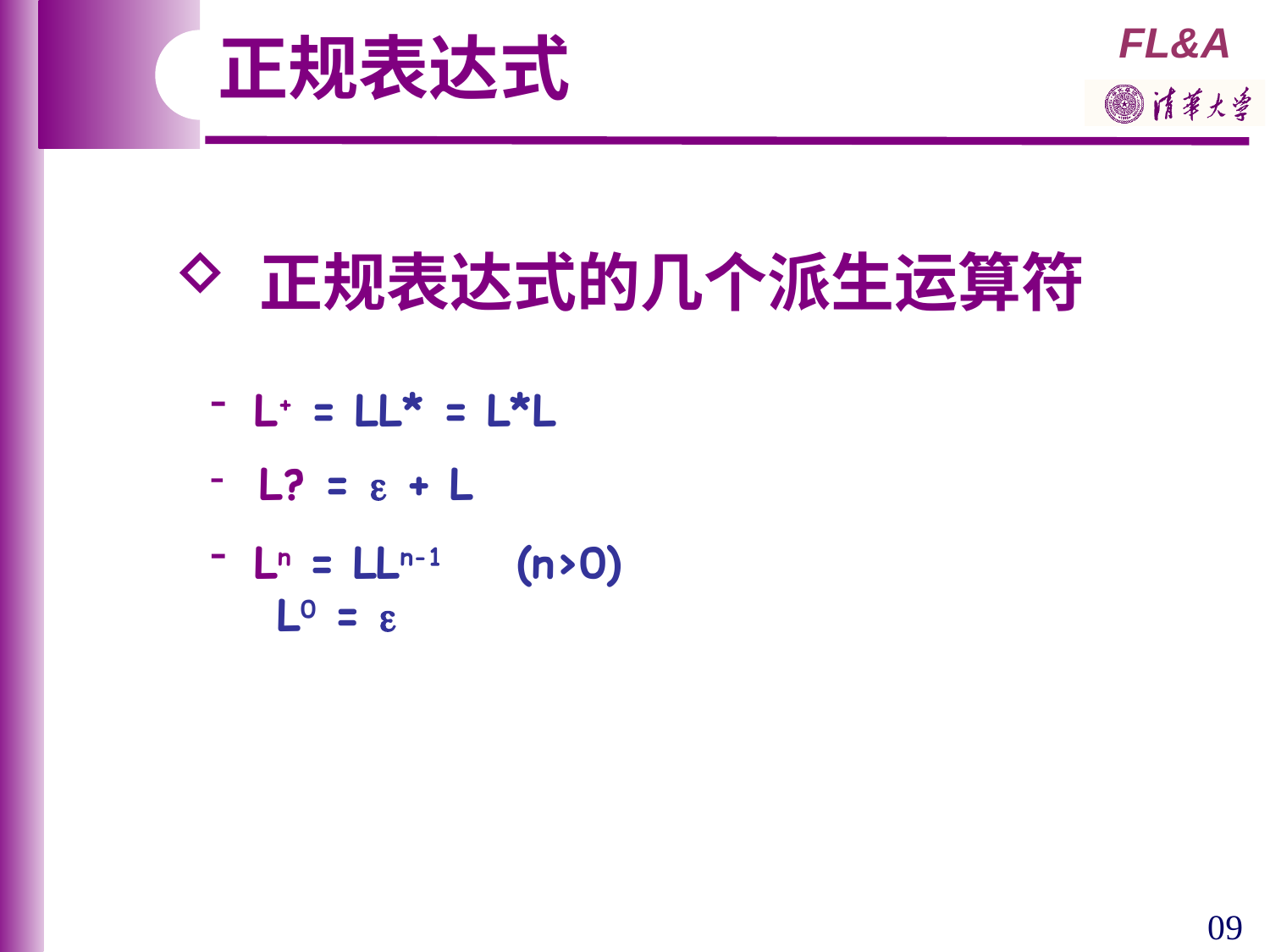

正规表达式
 正规表达式的几个派生运算符

 L+ = LL* = L*L

 L? = ε + L

 Ln = LLn-1    (n>0)
  L0 = ε
09